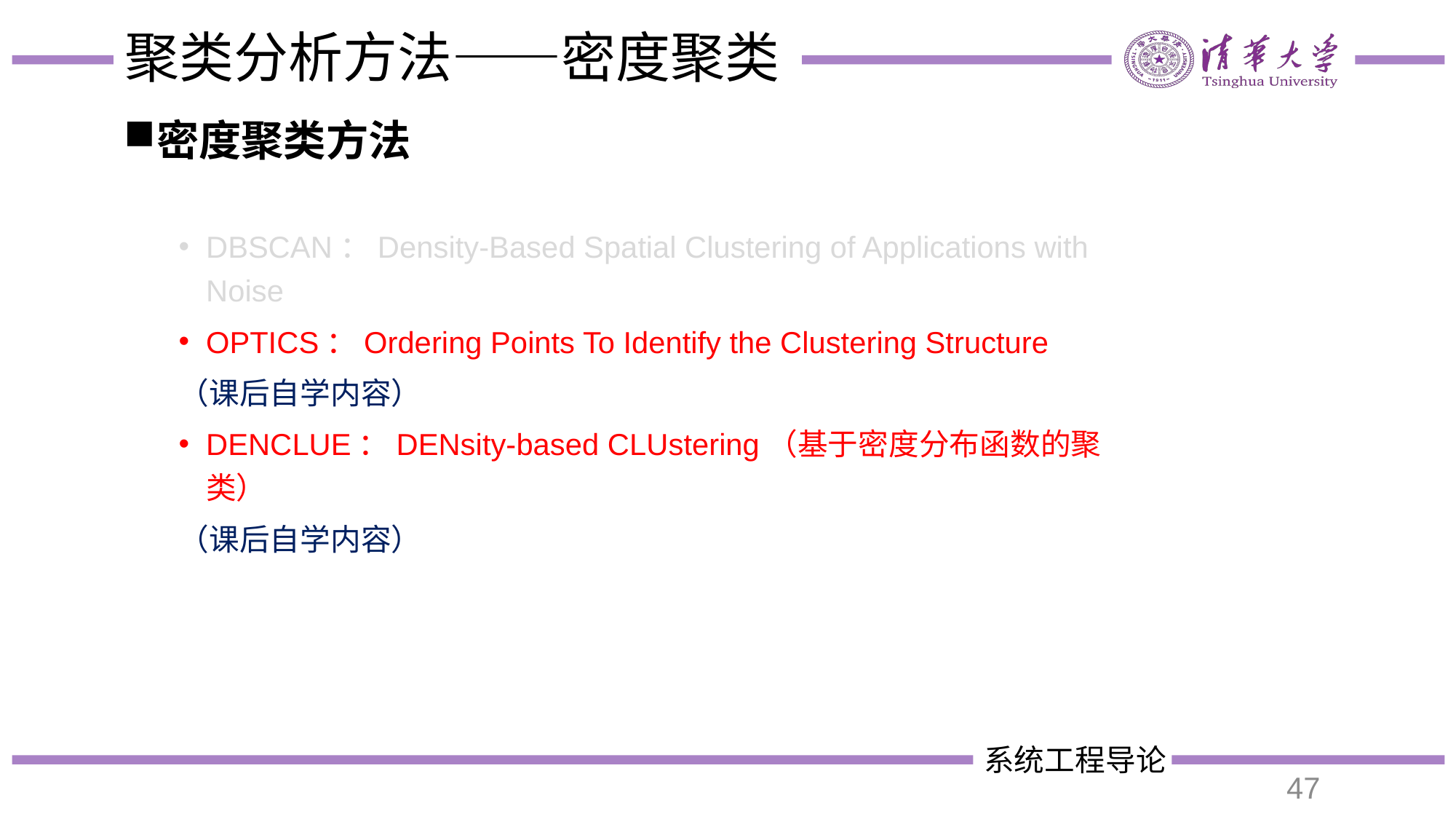

# 聚类分析方法——密度聚类
密度聚类方法

DBSCAN：Density-Based Spatial Clustering of Applications with Noise
OPTICS：Ordering Points To Identify the Clustering Structure
（课后自学内容）
DENCLUE：DENsity-based CLUstering（基于密度分布函数的聚类）
（课后自学内容）

47